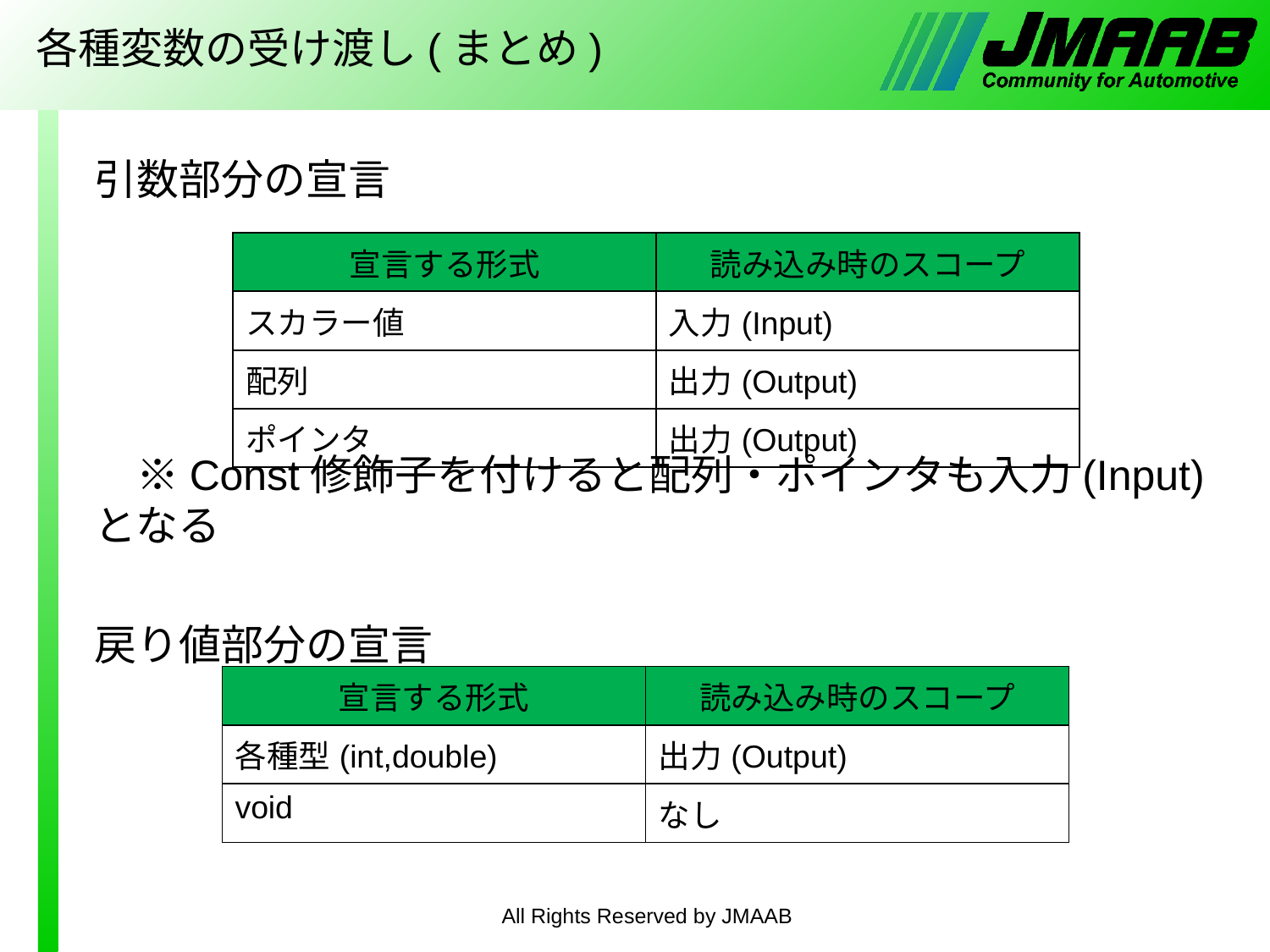

# 各種変数の受け渡し(まとめ)
引数部分の宣言

　※Const修飾子を付けると配列・ポインタも入力(Input)となる

戻り値部分の宣言

| 宣言する形式 | 読み込み時のスコープ |
| --- | --- |
| スカラー値 | 入力(Input) |
| 配列 | 出力(Output) |
| ポインタ | 出力(Output) |
| 宣言する形式 | 読み込み時のスコープ |
| --- | --- |
| 各種型(int,double) | 出力(Output) |
| void | なし |